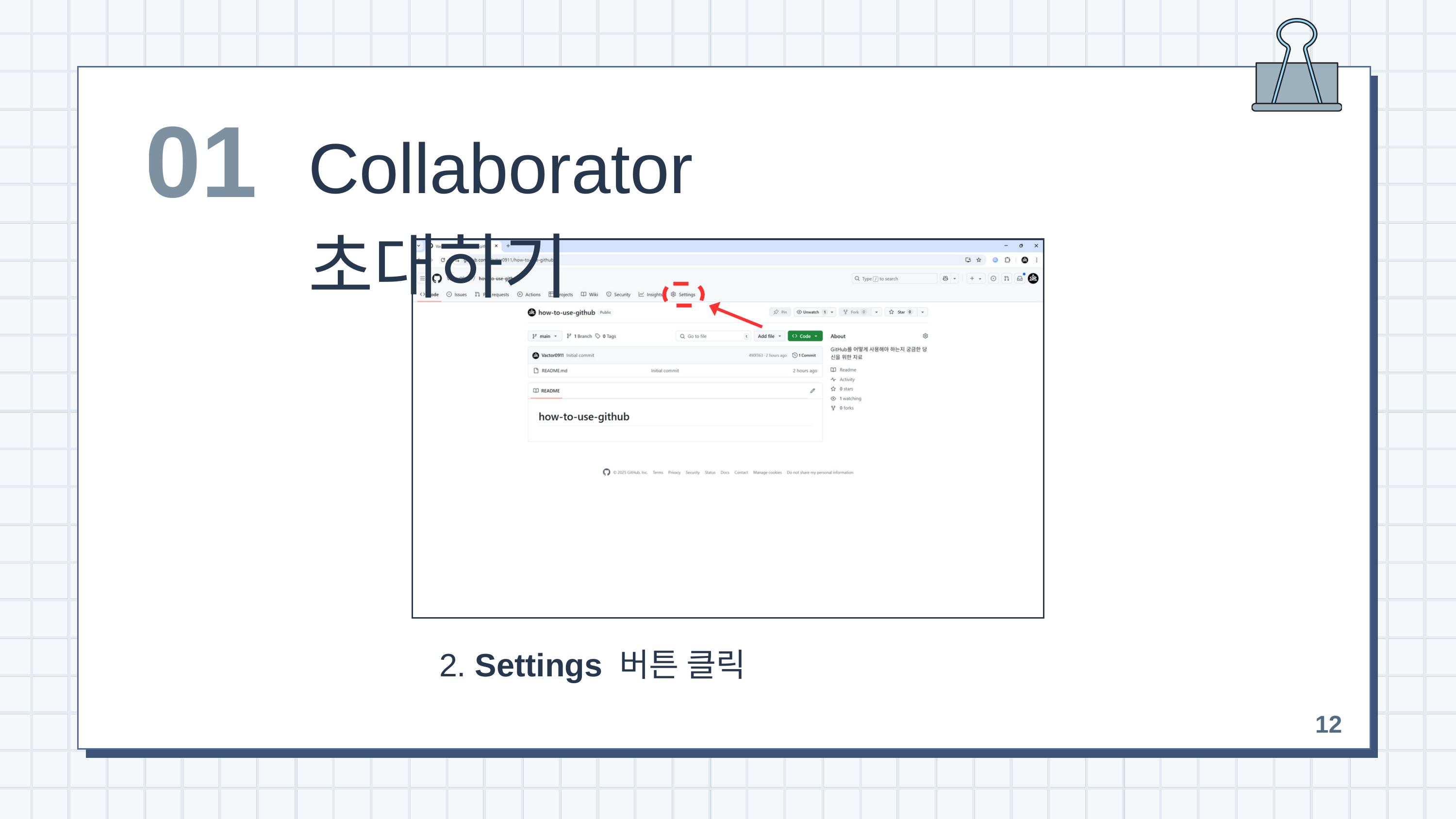

01
Collaborator 초대하기

   2. Settings 버튼 클릭
12